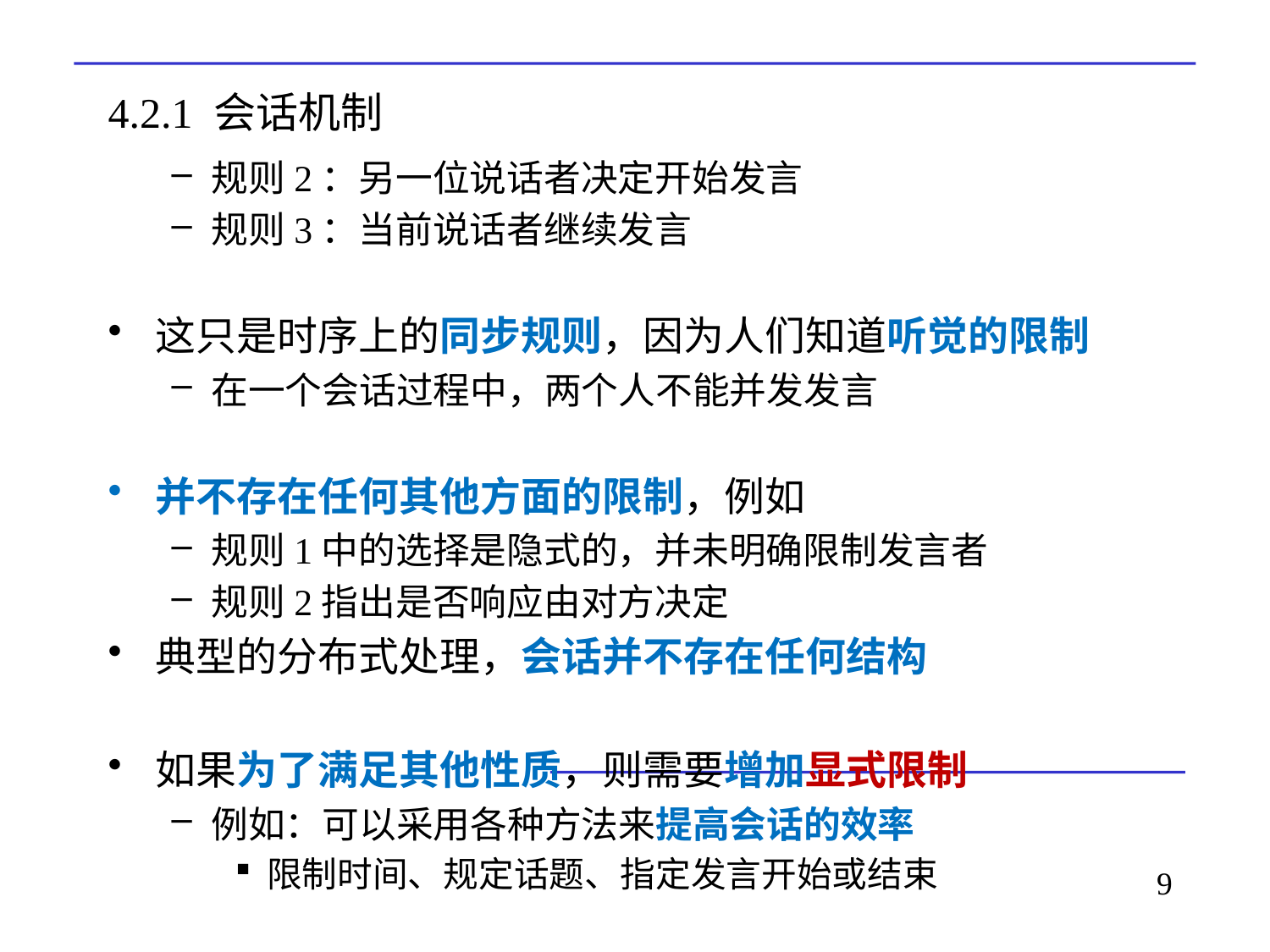

# 4.2.1 会话机制
规则2：另一位说话者决定开始发言
规则3：当前说话者继续发言

这只是时序上的同步规则，因为人们知道听觉的限制
在一个会话过程中，两个人不能并发发言

并不存在任何其他方面的限制，例如
规则1中的选择是隐式的，并未明确限制发言者
规则2指出是否响应由对方决定
典型的分布式处理，会话并不存在任何结构

如果为了满足其他性质，则需要增加显式限制
例如：可以采用各种方法来提高会话的效率
限制时间、规定话题、指定发言开始或结束
9